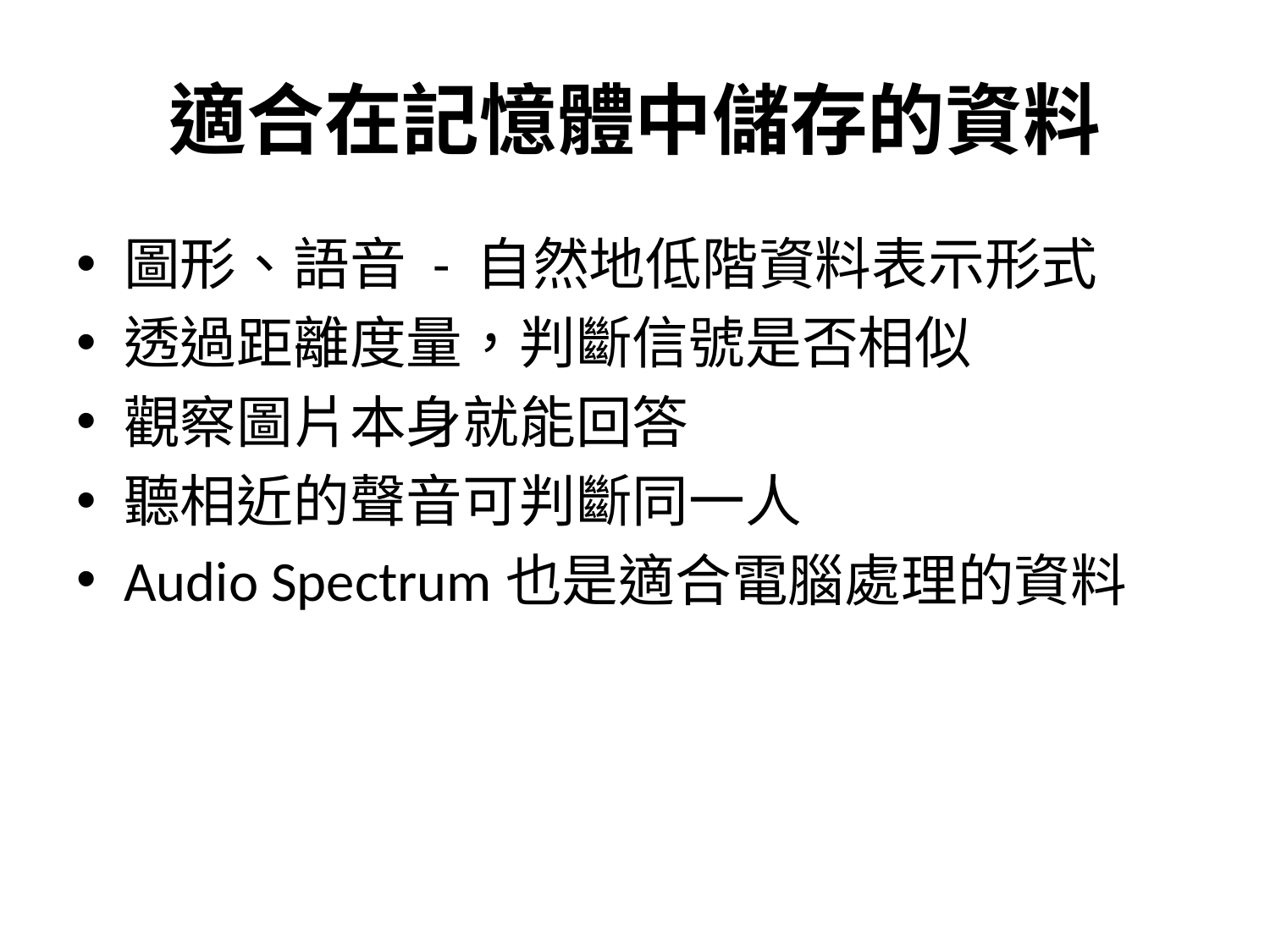

# 適合在記憶體中儲存的資料
圖形、語音 - 自然地低階資料表示形式
透過距離度量，判斷信號是否相似
觀察圖片本身就能回答
聽相近的聲音可判斷同一人
Audio Spectrum也是適合電腦處理的資料